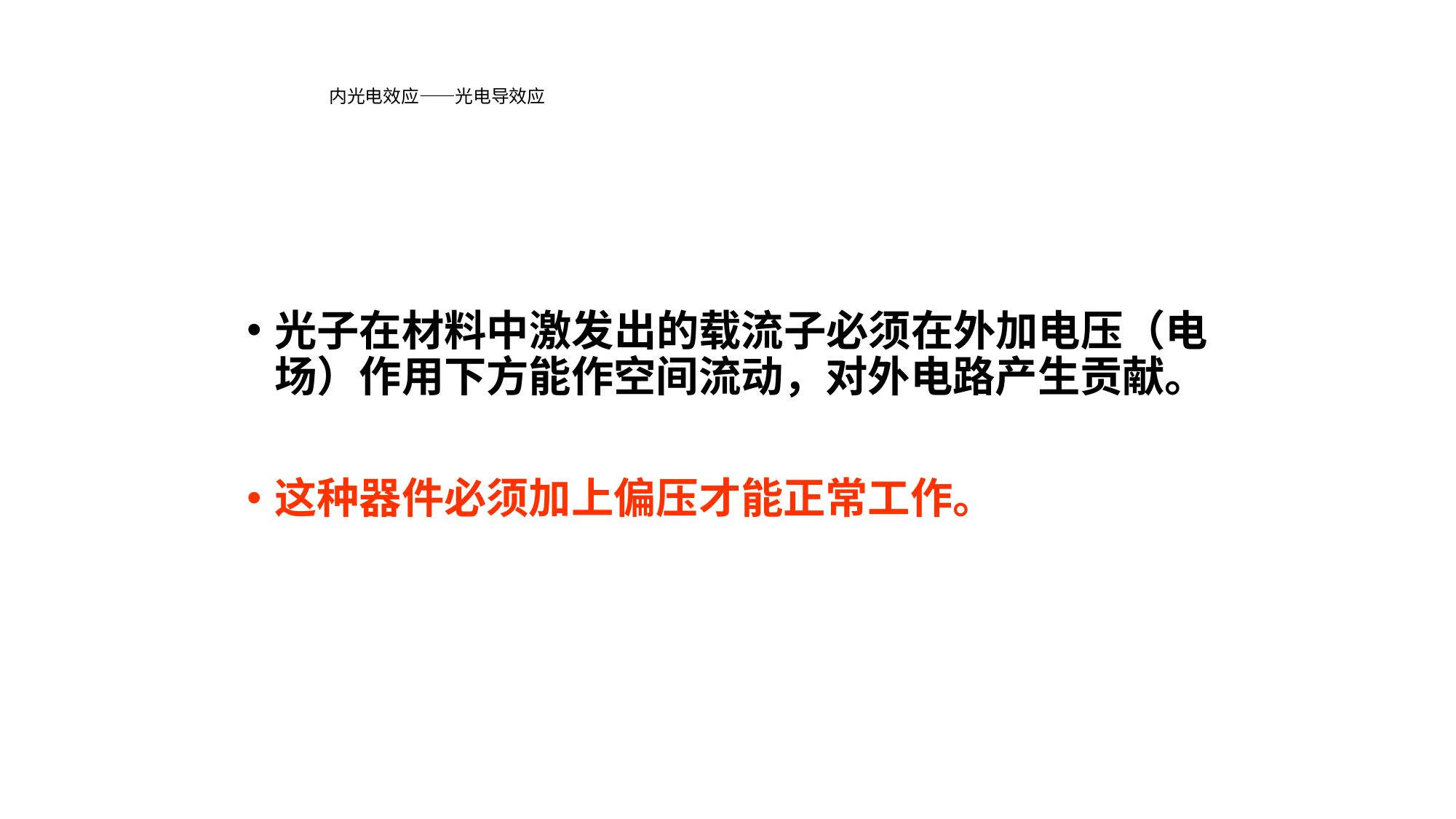

# 内光电效应——光电导效应

光子在材料中激发出的载流子必须在外加电压（电场）作用下方能作空间流动，对外电路产生贡献。

这种器件必须加上偏压才能正常工作。